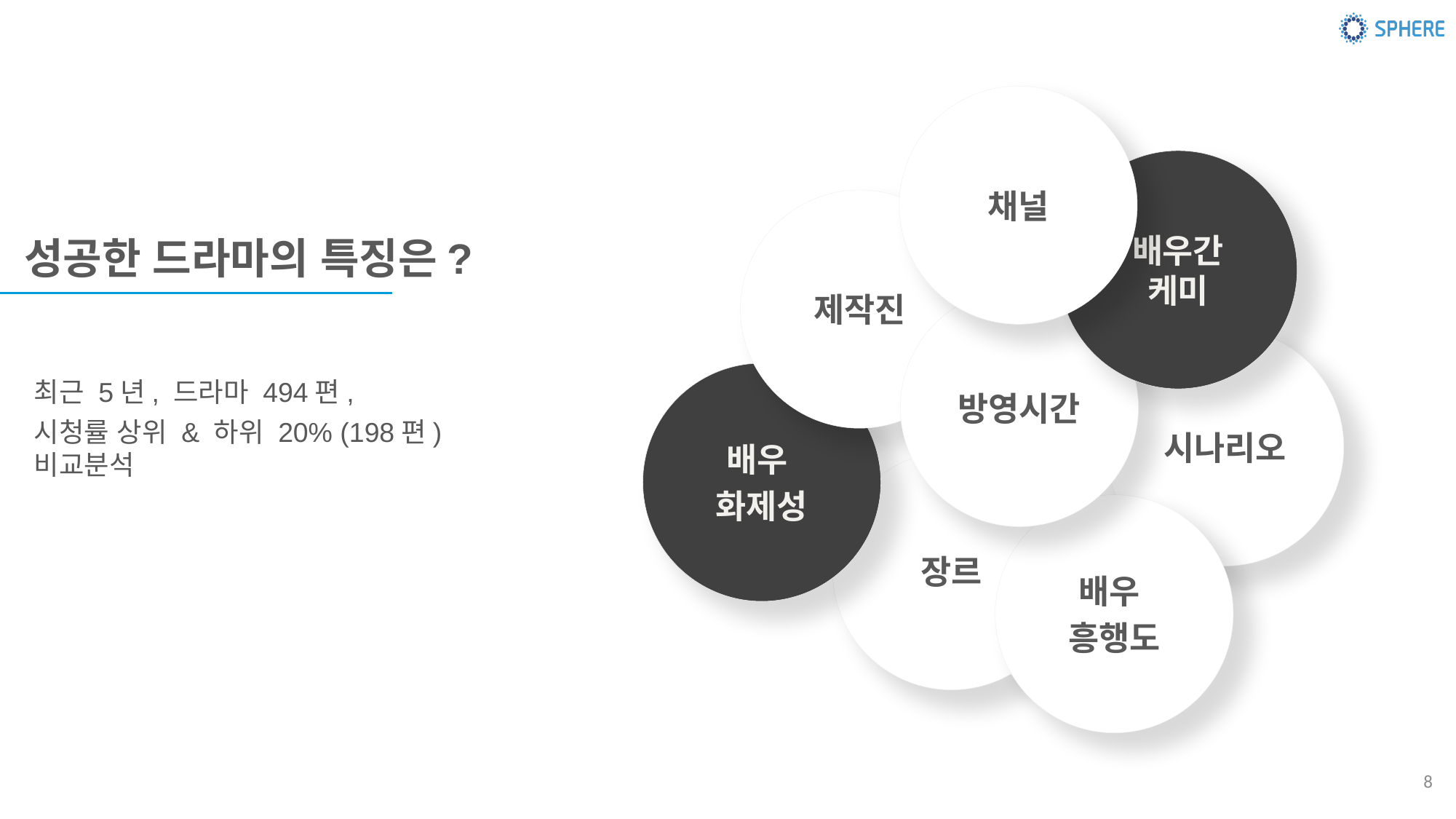

채널
배우간
케미
제작진
방영시간
시나리오
배우
화제성
장르
배우
흥행도
성공한 드라마의 특징은?
최근 5년, 드라마 494편,
시청률 상위 & 하위 20% (198편) 비교분석
8